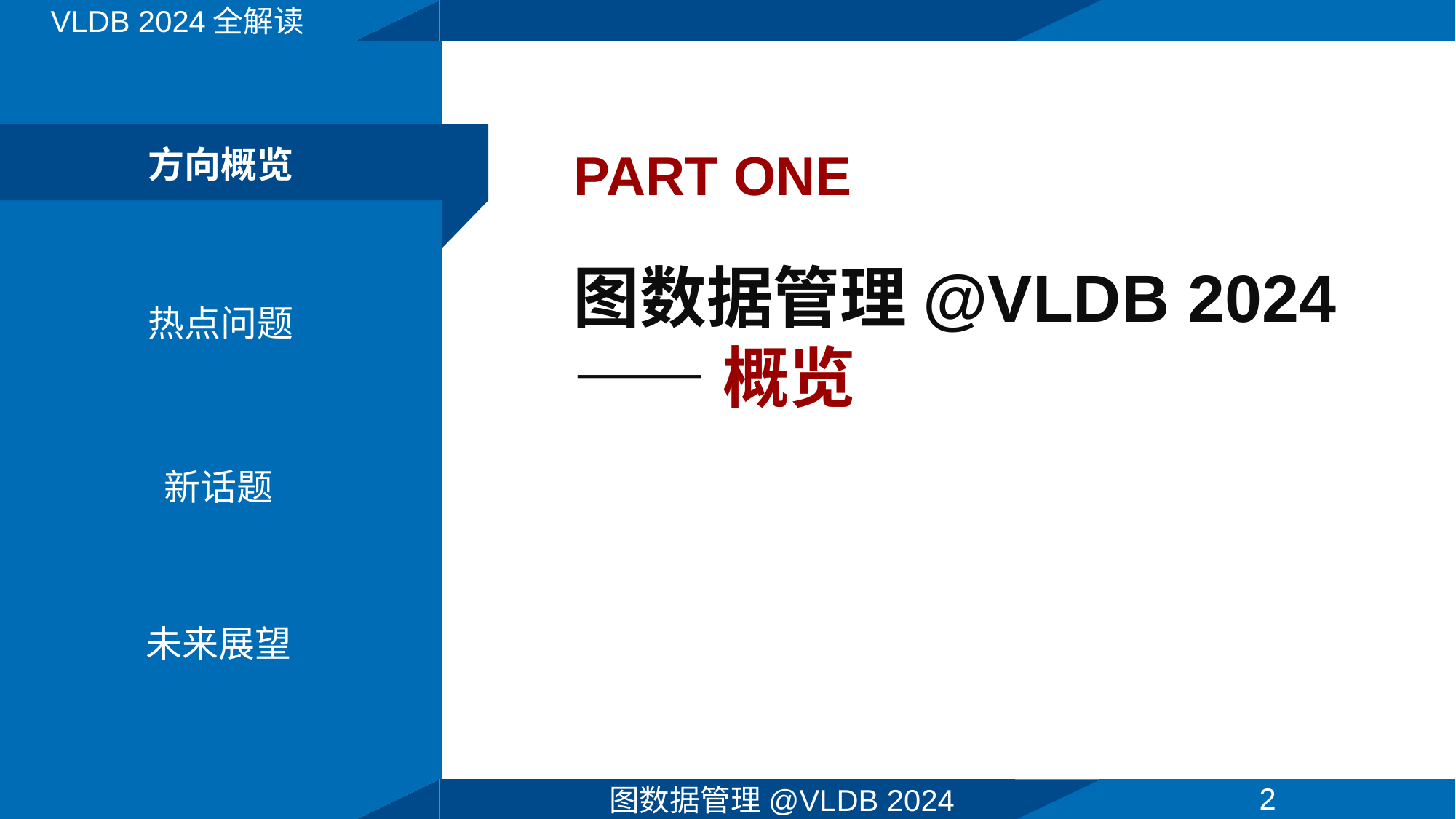

VLDB 2024全解读

PART ONE
方向概览
图数据管理@VLDB 2024
——概览
热点问题
新话题
未来展望
2
图数据管理@VLDB 2024